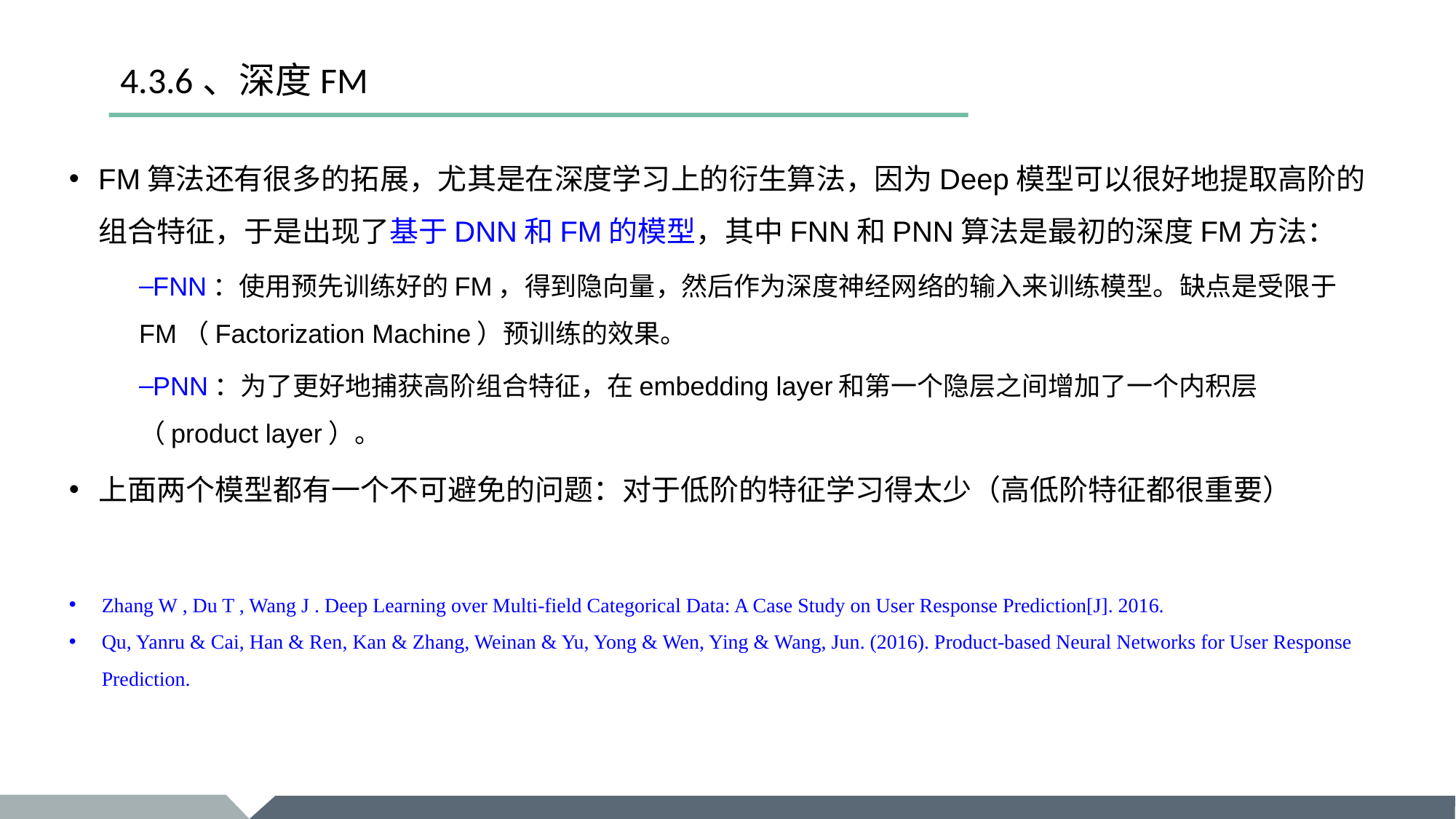

# 4.3.6、深度FM
FM算法还有很多的拓展，尤其是在深度学习上的衍生算法，因为Deep模型可以很好地提取高阶的组合特征，于是出现了基于DNN和FM的模型，其中FNN和PNN算法是最初的深度FM方法：
FNN：使用预先训练好的FM，得到隐向量，然后作为深度神经网络的输入来训练模型。缺点是受限于FM（Factorization Machine）预训练的效果。
PNN：为了更好地捕获高阶组合特征，在embedding layer和第一个隐层之间增加了一个内积层（product layer）。
上面两个模型都有一个不可避免的问题：对于低阶的特征学习得太少（高低阶特征都很重要）

Zhang W , Du T , Wang J . Deep Learning over Multi-field Categorical Data: A Case Study on User Response Prediction[J]. 2016.
Qu, Yanru & Cai, Han & Ren, Kan & Zhang, Weinan & Yu, Yong & Wen, Ying & Wang, Jun. (2016). Product-based Neural Networks for User Response Prediction.